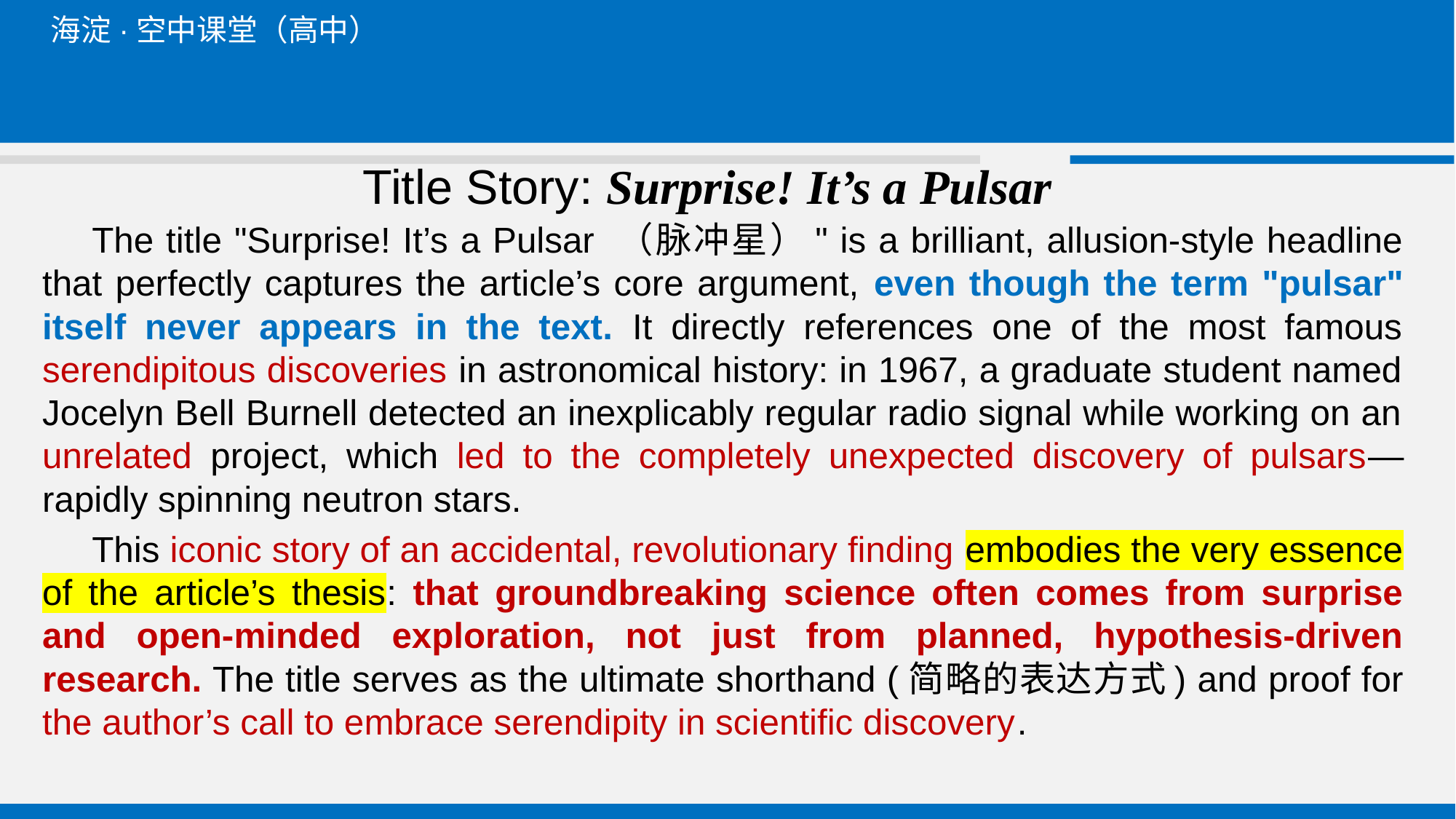

# Title Story: Surprise! It’s a Pulsar
The title "Surprise! It’s a Pulsar （脉冲星）" is a brilliant, allusion-style headline that perfectly captures the article’s core argument, even though the term "pulsar" itself never appears in the text. It directly references one of the most famous serendipitous discoveries in astronomical history: in 1967, a graduate student named Jocelyn Bell Burnell detected an inexplicably regular radio signal while working on an unrelated project, which led to the completely unexpected discovery of pulsars—rapidly spinning neutron stars.
This iconic story of an accidental, revolutionary finding embodies the very essence of the article’s thesis: that groundbreaking science often comes from surprise and open-minded exploration, not just from planned, hypothesis-driven research. The title serves as the ultimate shorthand (简略的表达方式) and proof for the author’s call to embrace serendipity in scientific discovery.